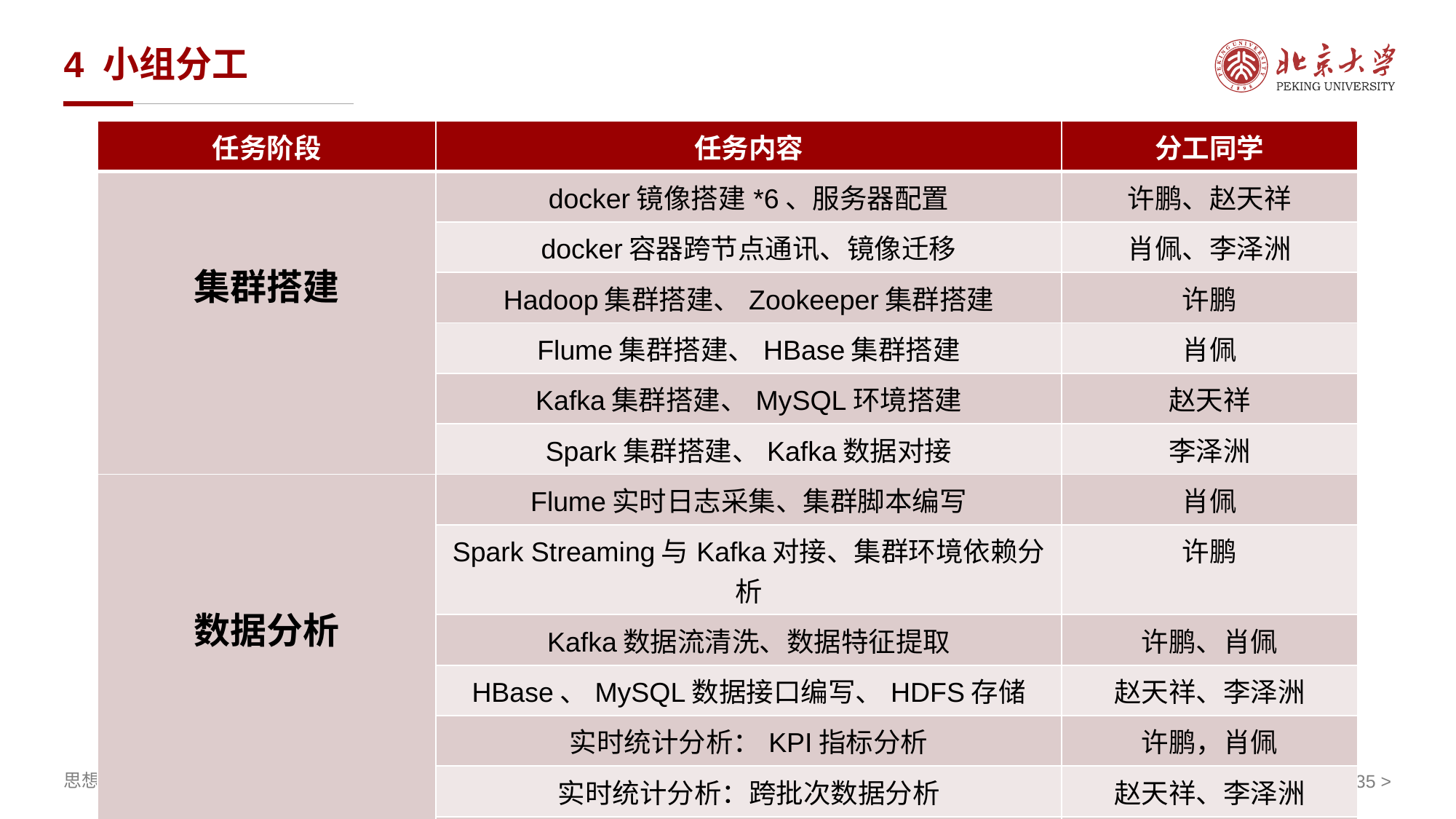

# 4 小组分工
| 任务阶段 | 任务内容 | 分工同学 |
| --- | --- | --- |
| 集群搭建 | docker镜像搭建\*6、服务器配置 | 许鹏、赵天祥 |
|  | docker容器跨节点通讯、镜像迁移 | 肖佩、李泽洲 |
|  | Hadoop集群搭建、Zookeeper集群搭建 | 许鹏 |
|  | Flume集群搭建、HBase集群搭建 | 肖佩 |
|  | Kafka集群搭建、MySQL环境搭建 | 赵天祥 |
|  | Spark集群搭建、Kafka数据对接 | 李泽洲 |
| 数据分析 | Flume实时日志采集、集群脚本编写 | 肖佩 |
|  | Spark Streaming与Kafka对接、集群环境依赖分析 | 许鹏 |
|  | Kafka数据流清洗、数据特征提取 | 许鹏、肖佩 |
|  | HBase、MySQL数据接口编写、HDFS存储 | 赵天祥、李泽洲 |
|  | 实时统计分析：KPI指标分析 | 许鹏，肖佩 |
|  | 实时统计分析：跨批次数据分析 | 赵天祥、李泽洲 |
|  | 日志数据挖掘：聚类分析以及可视化 | 许鹏、肖佩 |
|  | 离线仓库数据分析与可视化 | 赵天祥、李泽洲 |
< 35 >